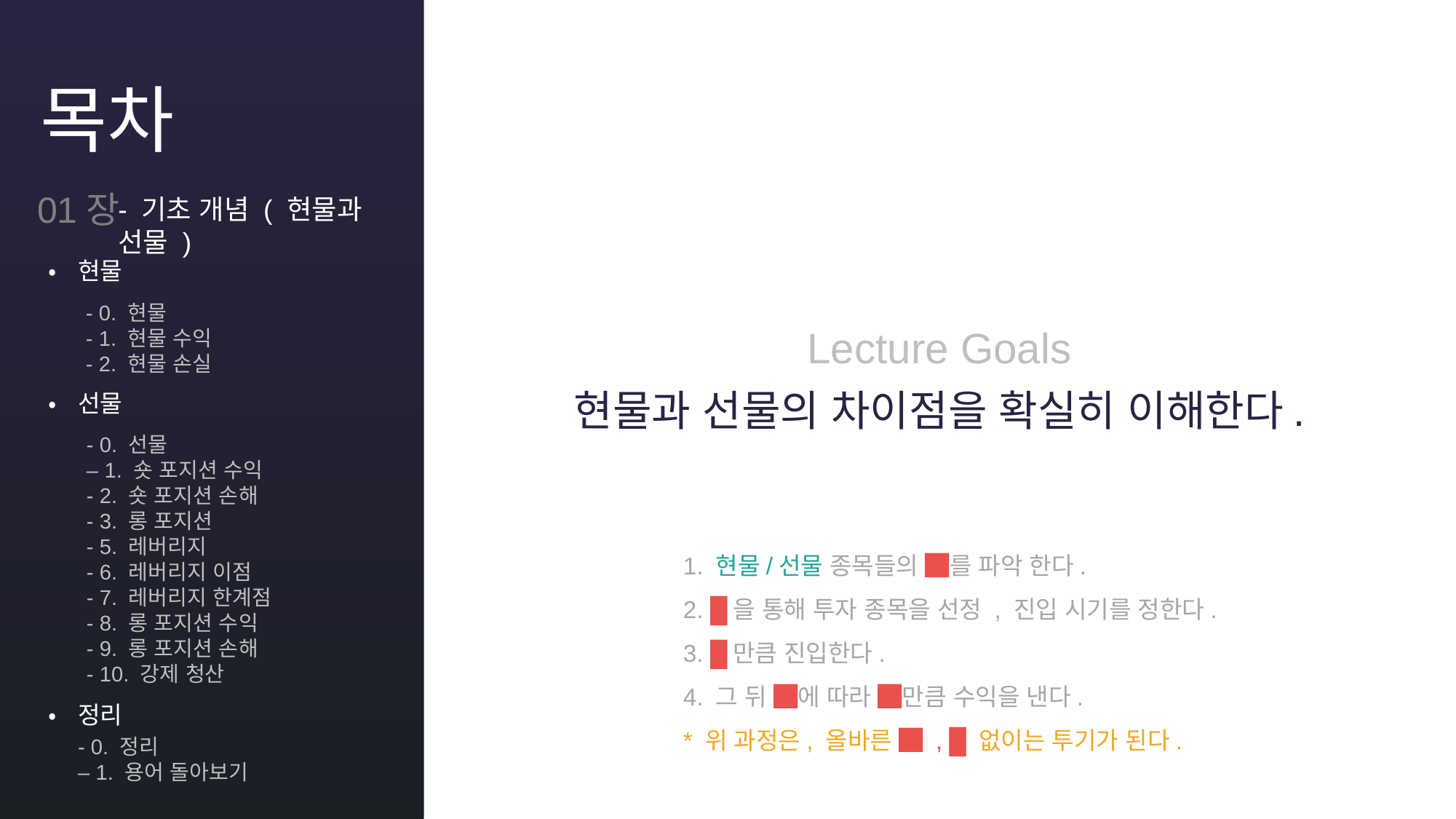

목차
01장
- 기초 개념 ( 현물과 선물 )
•현물
- 0. 현물
- 1. 현물 수익
- 2. 현물 손실
Lecture Goals
현물과 선물의 차이점을 확실히 이해한다.
•선물
- 0. 선물
– 1. 숏 포지션 수익
- 2. 숏 포지션 손해
- 3. 롱 포지션
- 5. 레버리지
- 6. 레버리지 이점
- 7. 레버리지 한계점
- 8. 롱 포지션 수익
- 9. 롱 포지션 손해
- 10. 강제 청산
1. 현물/선물 종목들의 █를 파악 한다.
2. █을 통해 투자 종목을 선정 , 진입 시기를 정한다.
3. █만큼 진입한다.
4. 그 뒤 █에 따라 █만큼 수익을 낸다.
* 위 과정은, 올바른 █ , █ 없이는 투기가 된다.
•정리
- 0. 정리
– 1. 용어 돌아보기